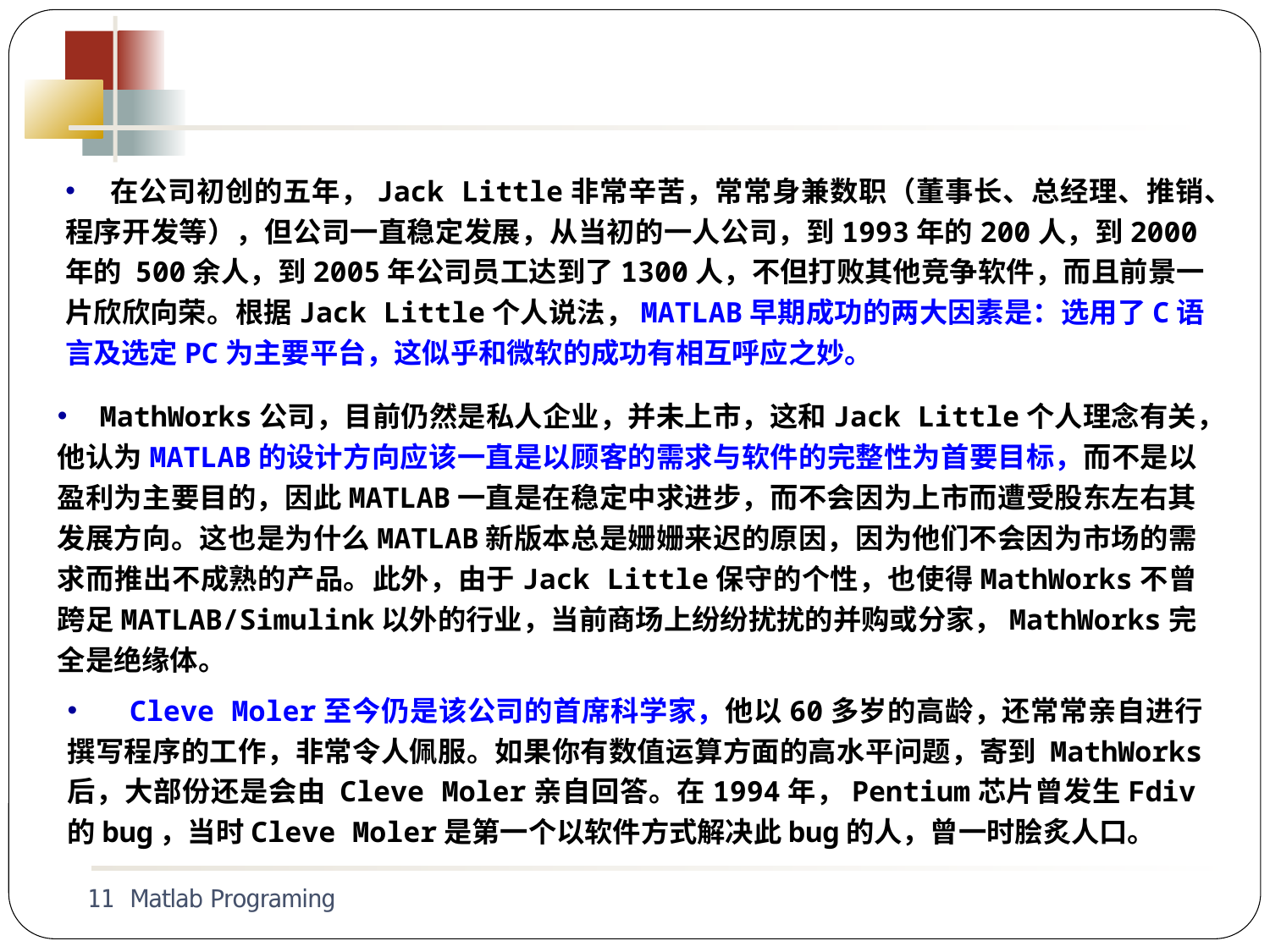

在公司初创的五年，Jack Little非常辛苦，常常身兼数职（董事长、总经理、推销、程序开发等），但公司一直稳定发展，从当初的一人公司，到1993年的200人，到2000年的 500余人，到2005年公司员工达到了1300人，不但打败其他竞争软件，而且前景一片欣欣向荣。根据Jack Little个人说法，MATLAB早期成功的两大因素是：选用了C语言及选定PC为主要平台，这似乎和微软的成功有相互呼应之妙。
    MathWorks公司，目前仍然是私人企业，并未上市，这和Jack Little个人理念有关，他认为MATLAB的设计方向应该一直是以顾客的需求与软件的完整性为首要目标，而不是以盈利为主要目的，因此MATLAB一直是在稳定中求进步，而不会因为上市而遭受股东左右其发展方向。这也是为什么MATLAB新版本总是姗姗来迟的原因，因为他们不会因为市场的需求而推出不成熟的产品。此外，由于Jack Little保守的个性，也使得MathWorks不曾跨足MATLAB/Simulink以外的行业，当前商场上纷纷扰扰的并购或分家，MathWorks完全是绝缘体。
   Cleve Moler至今仍是该公司的首席科学家，他以60多岁的高龄，还常常亲自进行撰写程序的工作，非常令人佩服。如果你有数值运算方面的高水平问题，寄到 MathWorks 后，大部份还是会由 Cleve Moler亲自回答。在1994年，Pentium芯片曾发生Fdiv的bug，当时Cleve Moler是第一个以软件方式解决此bug的人，曾一时脍炙人口。

11  Matlab Programing